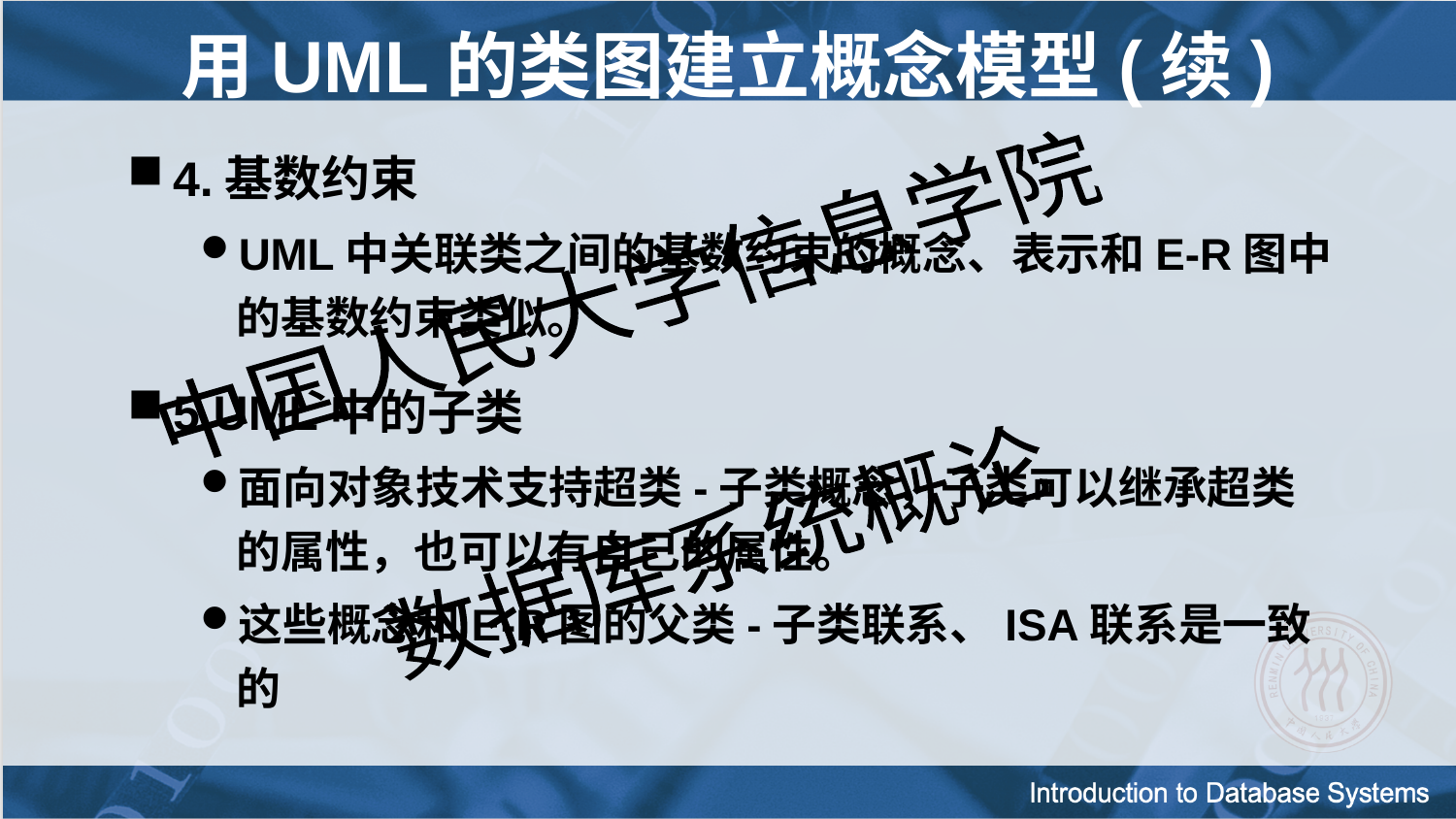

用UML的类图建立概念模型(续)
4.基数约束
UML中关联类之间的基数约束的概念、表示和E-R图中的基数约束类似。
5.UML中的子类
面向对象技术支持超类-子类概念，子类可以继承超类的属性，也可以有自己的属性。
这些概念和E-R图的父类-子类联系、ISA联系是一致的